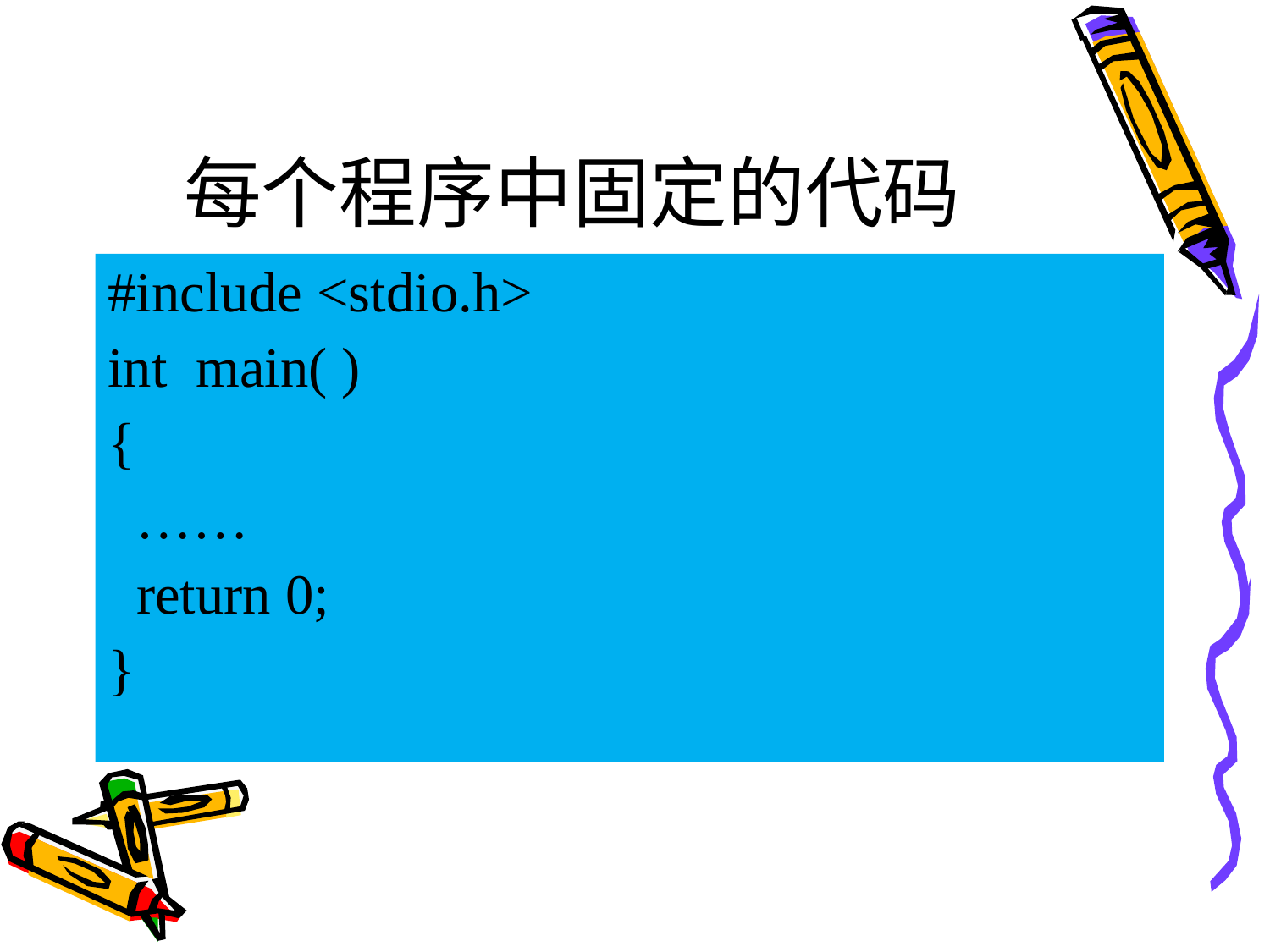

# 每个程序中固定的代码
#include <stdio.h>
int  main( )
{
  ……
  return 0;
}